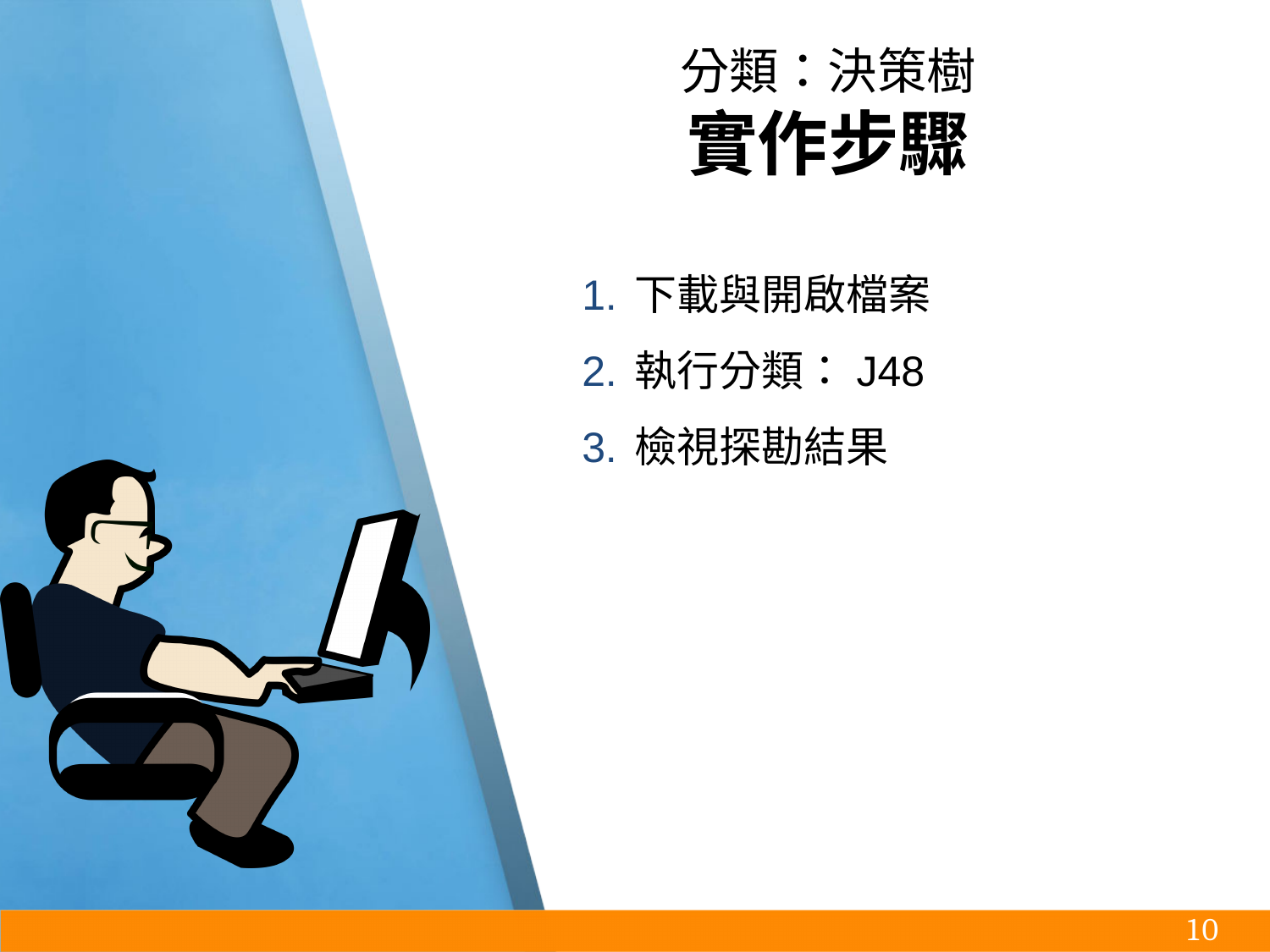

# 分類：決策樹
實作步驟
下載與開啟檔案
執行分類：J48
檢視探勘結果
10